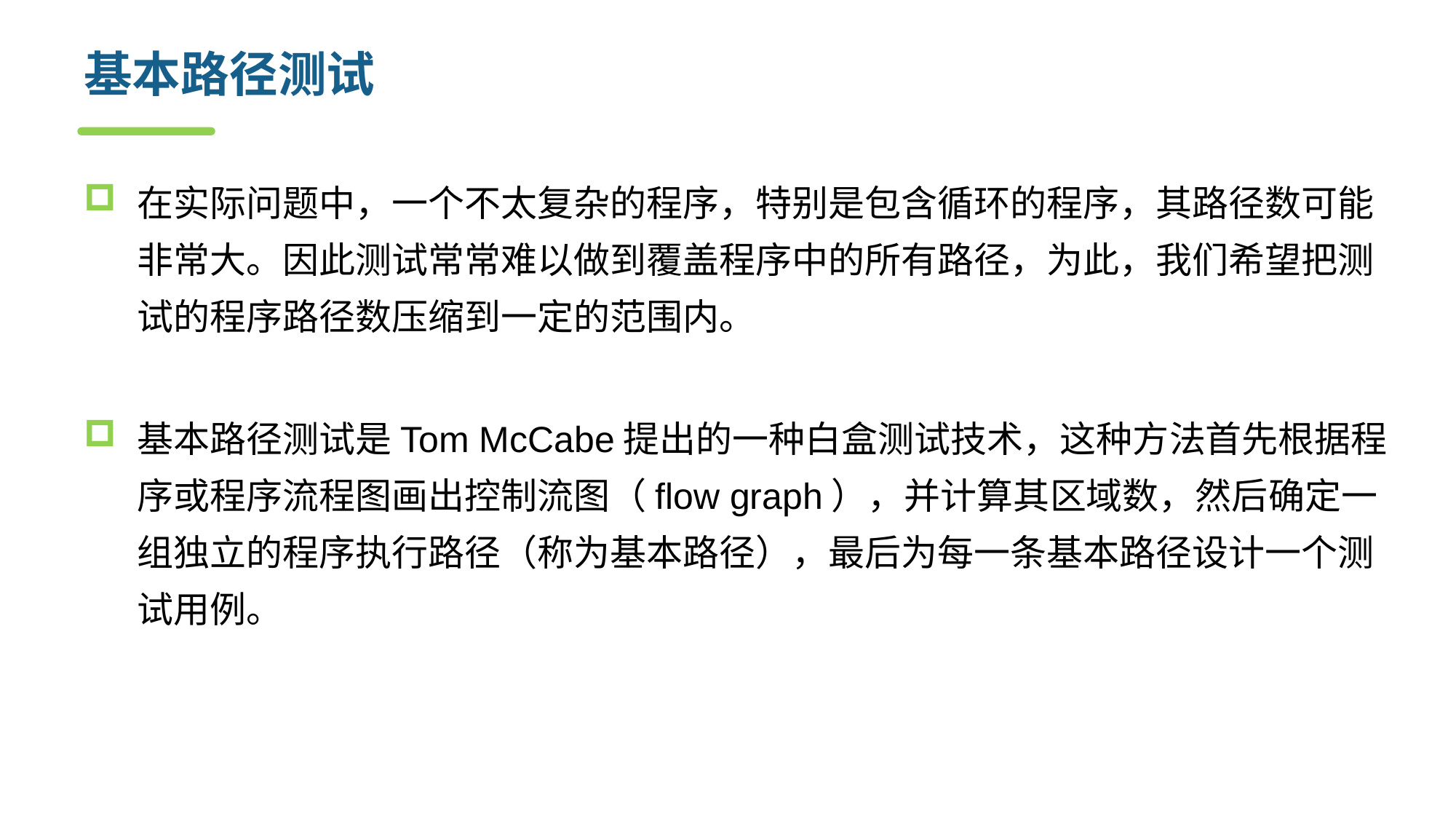

# 基本路径测试
在实际问题中，一个不太复杂的程序，特别是包含循环的程序，其路径数可能非常大。因此测试常常难以做到覆盖程序中的所有路径，为此，我们希望把测试的程序路径数压缩到一定的范围内。

基本路径测试是Tom McCabe提出的一种白盒测试技术，这种方法首先根据程序或程序流程图画出控制流图（flow graph），并计算其区域数，然后确定一组独立的程序执行路径（称为基本路径），最后为每一条基本路径设计一个测试用例。

18